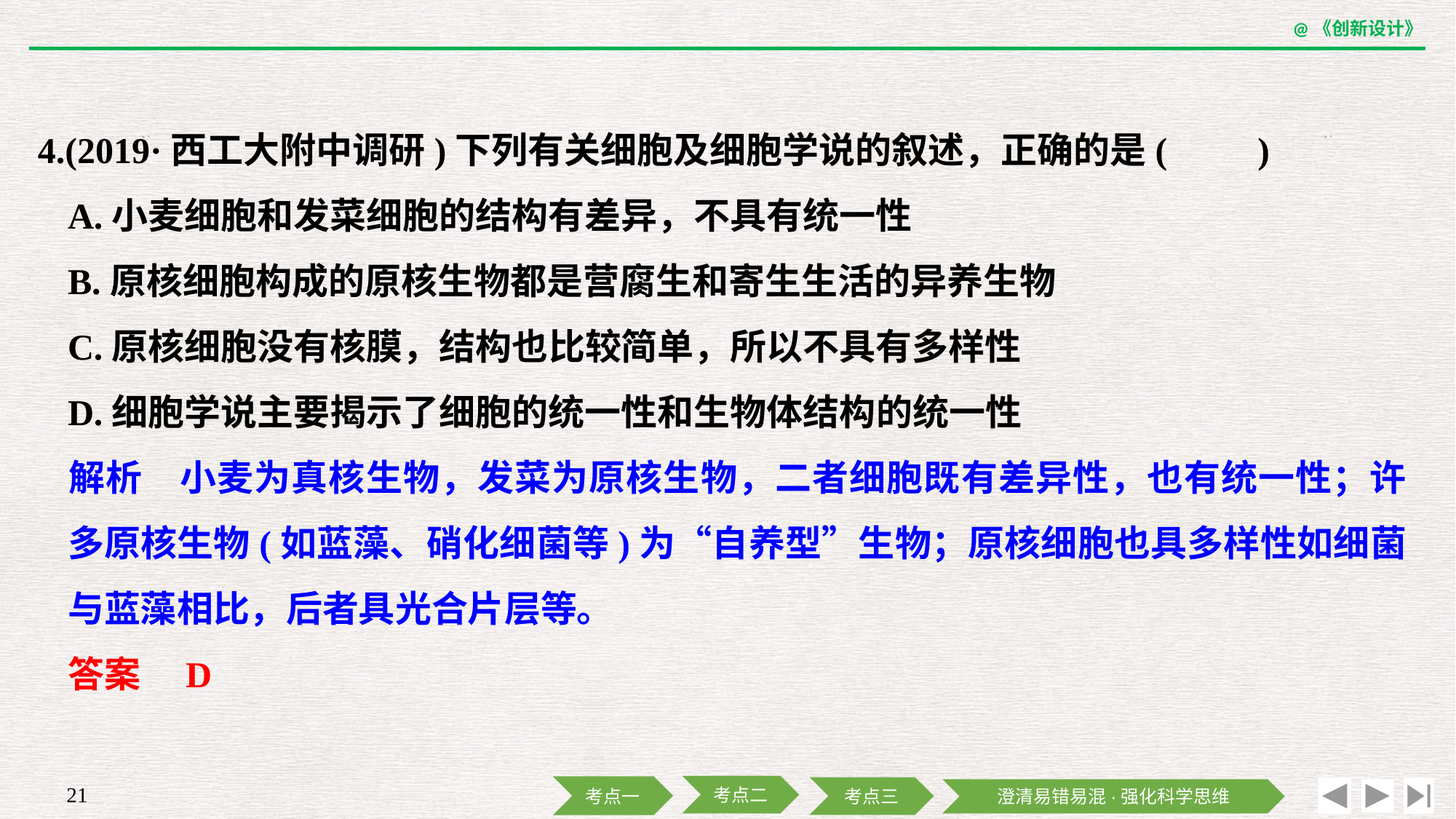

4.(2019·西工大附中调研)下列有关细胞及细胞学说的叙述，正确的是(　　)
	A.小麦细胞和发菜细胞的结构有差异，不具有统一性
	B.原核细胞构成的原核生物都是营腐生和寄生生活的异养生物
	C.原核细胞没有核膜，结构也比较简单，所以不具有多样性
	D.细胞学说主要揭示了细胞的统一性和生物体结构的统一性
	解析　小麦为真核生物，发菜为原核生物，二者细胞既有差异性，也有统一性；许多原核生物(如蓝藻、硝化细菌等)为“自养型”生物；原核细胞也具多样性如细菌与蓝藻相比，后者具光合片层等。
	答案　D